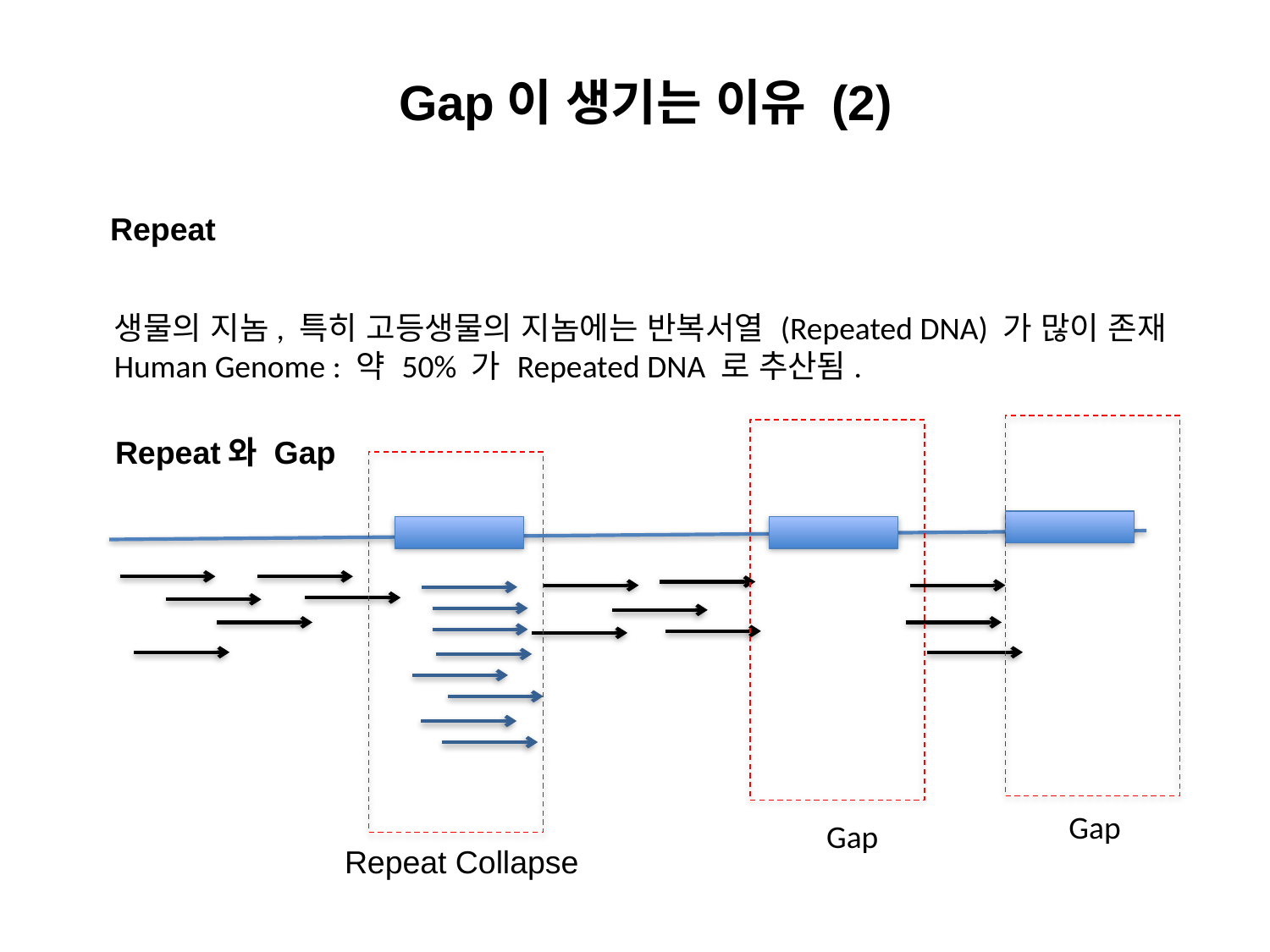

# Gap이 생기는 이유 (2)
 Repeat
생물의 지놈, 특히 고등생물의 지놈에는 반복서열 (Repeated DNA) 가 많이 존재
Human Genome : 약 50% 가 Repeated DNA 로 추산됨.

 Repeat와 Gap

Gap
Gap
Repeat Collapse